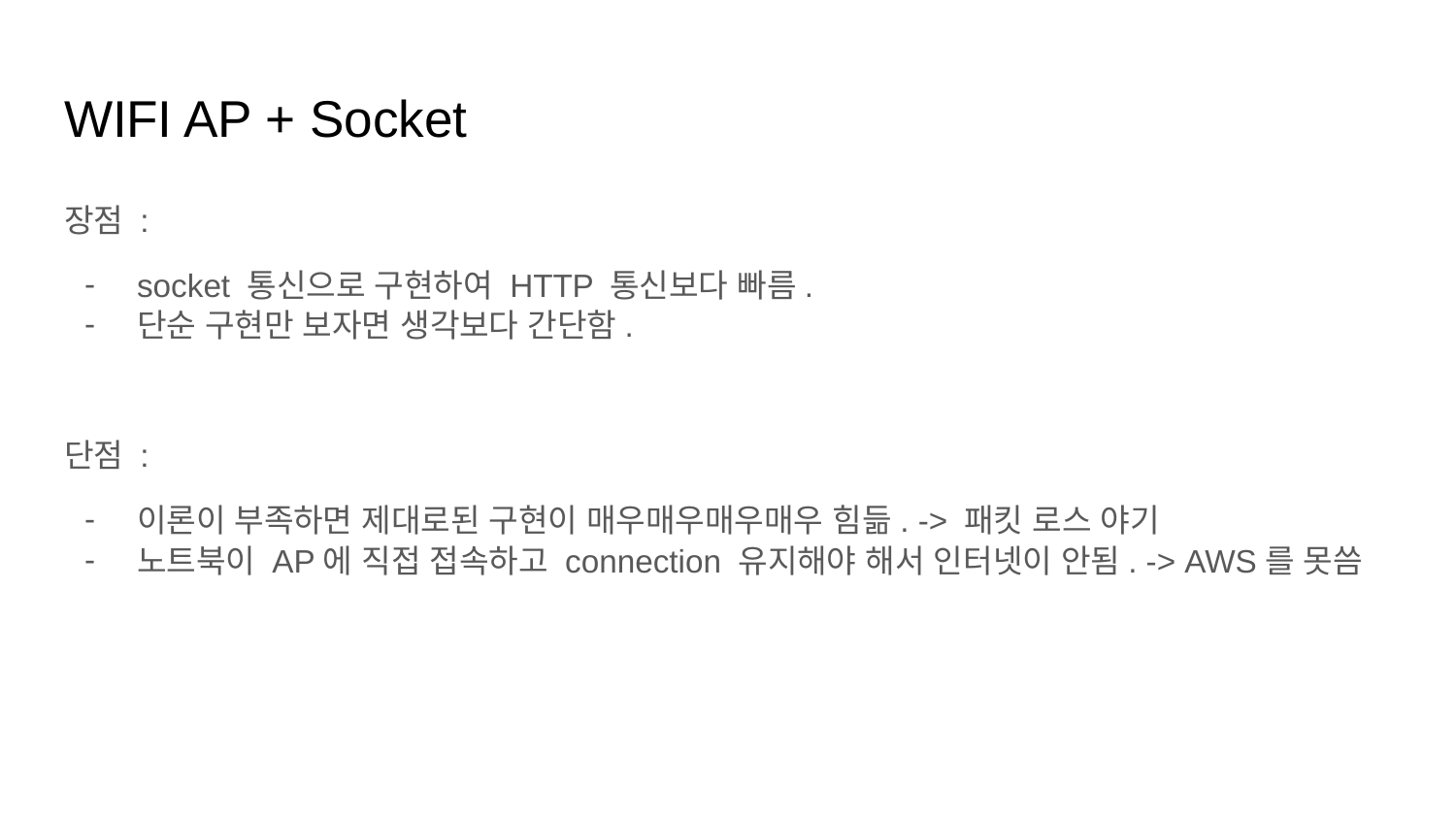

# WIFI AP + Socket
장점 :
socket 통신으로 구현하여 HTTP 통신보다 빠름.
단순 구현만 보자면 생각보다 간단함.

단점 :
이론이 부족하면 제대로된 구현이 매우매우매우매우 힘듦. -> 패킷 로스 야기
노트북이 AP에 직접 접속하고 connection 유지해야 해서 인터넷이 안됨. -> AWS를 못씀